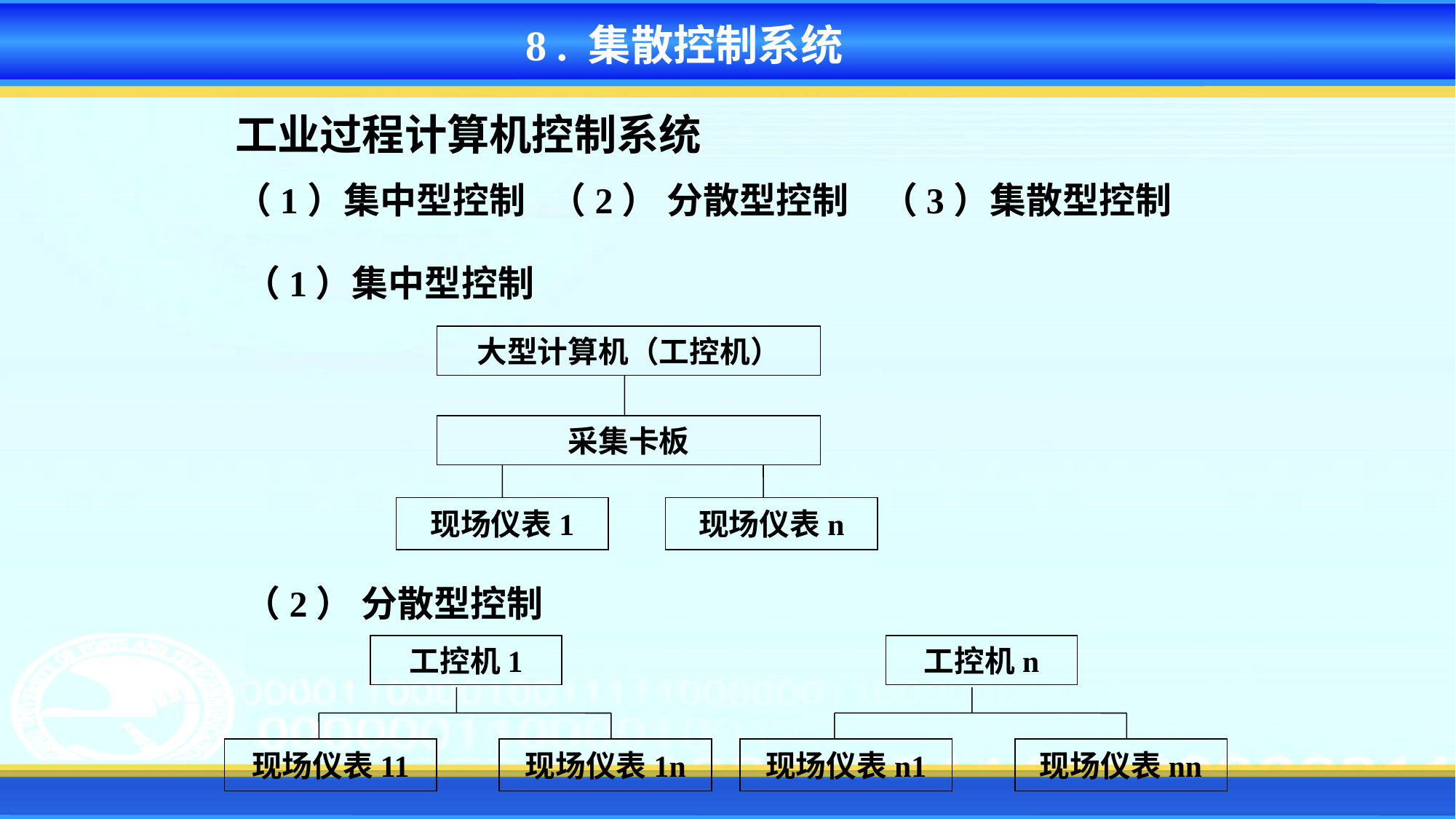

8 . 集散控制系统
工业过程计算机控制系统
（1）集中型控制   （2） 分散型控制    （3）集散型控制
（1）集中型控制
大型计算机（工控机）

采集卡板

现场仪表1
现场仪表n
（2） 分散型控制
工控机1
工控机n

现场仪表11
现场仪表1n
现场仪表n1
现场仪表nn